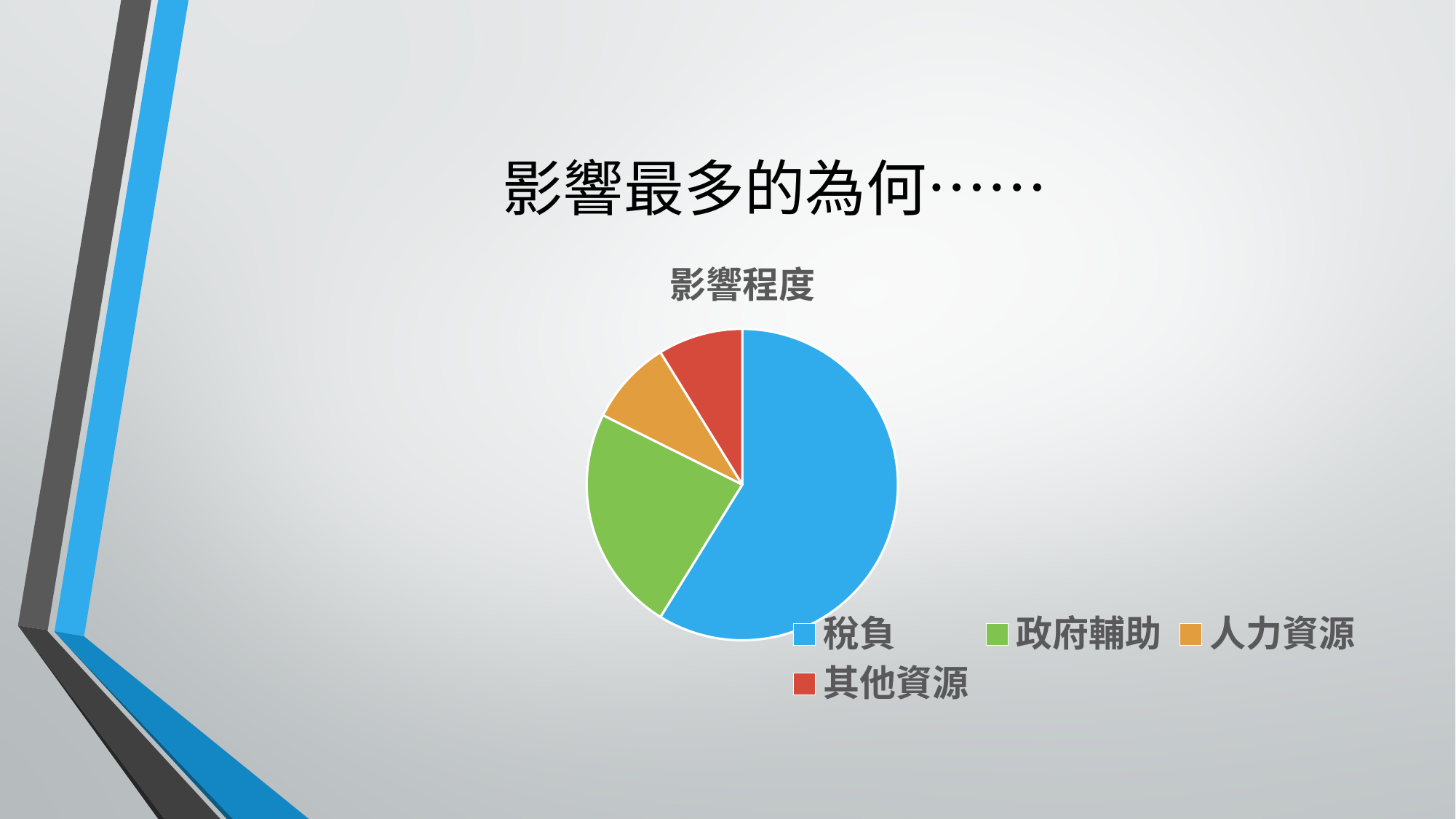

# 影響最多的為何……

### Chart: 影響程度

| Category | 銷售 |
|---|---|
| 稅負 | 20.0 |
| 政府輔助 | 8.0 |
| 人力資源 | 3.0 |
| 其他資源 | 3.0 |